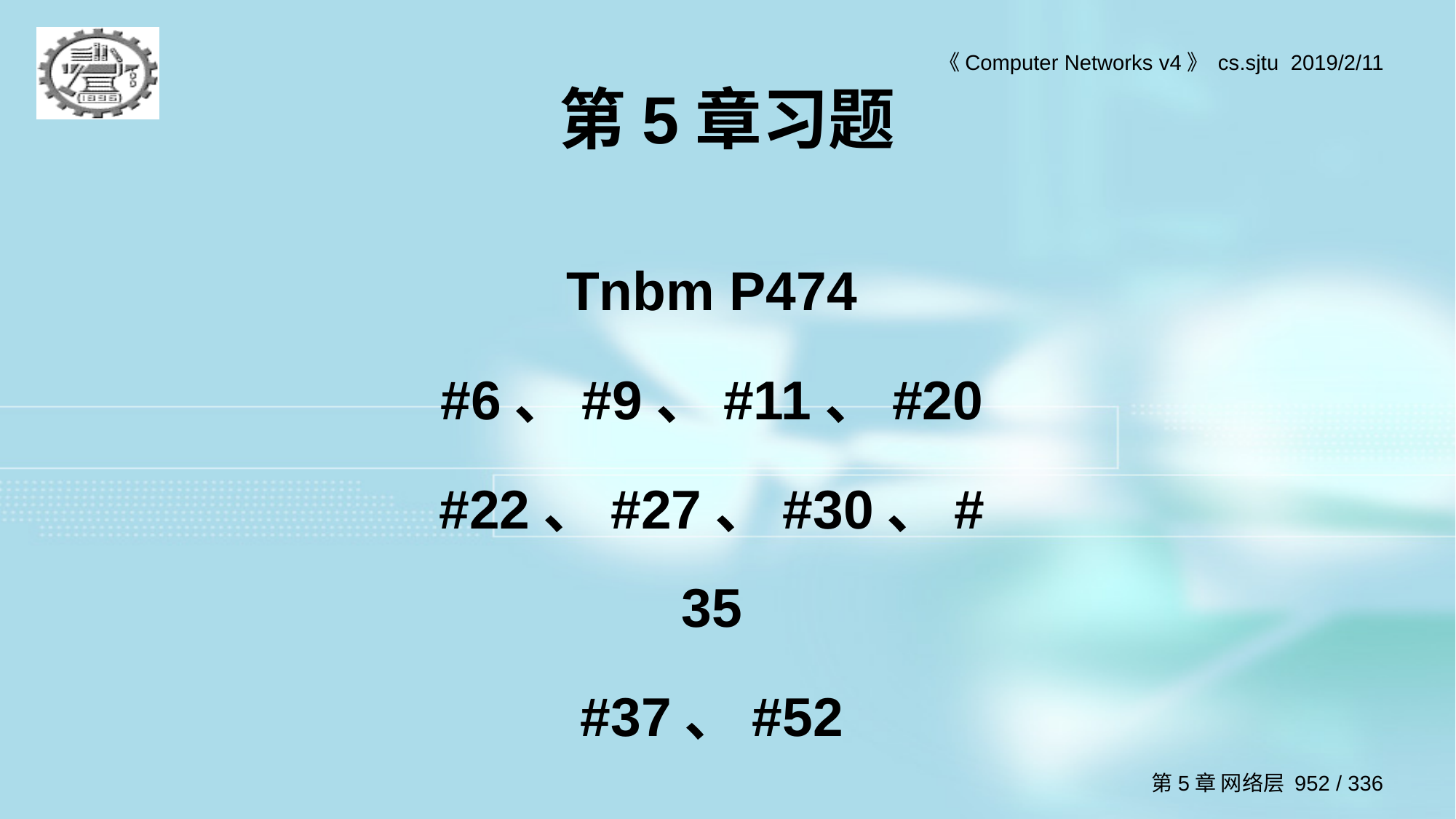

# 第5章习题
Tnbm P474
#6、#9、#11、#20
#22、#27、#30、#35
#37、#52